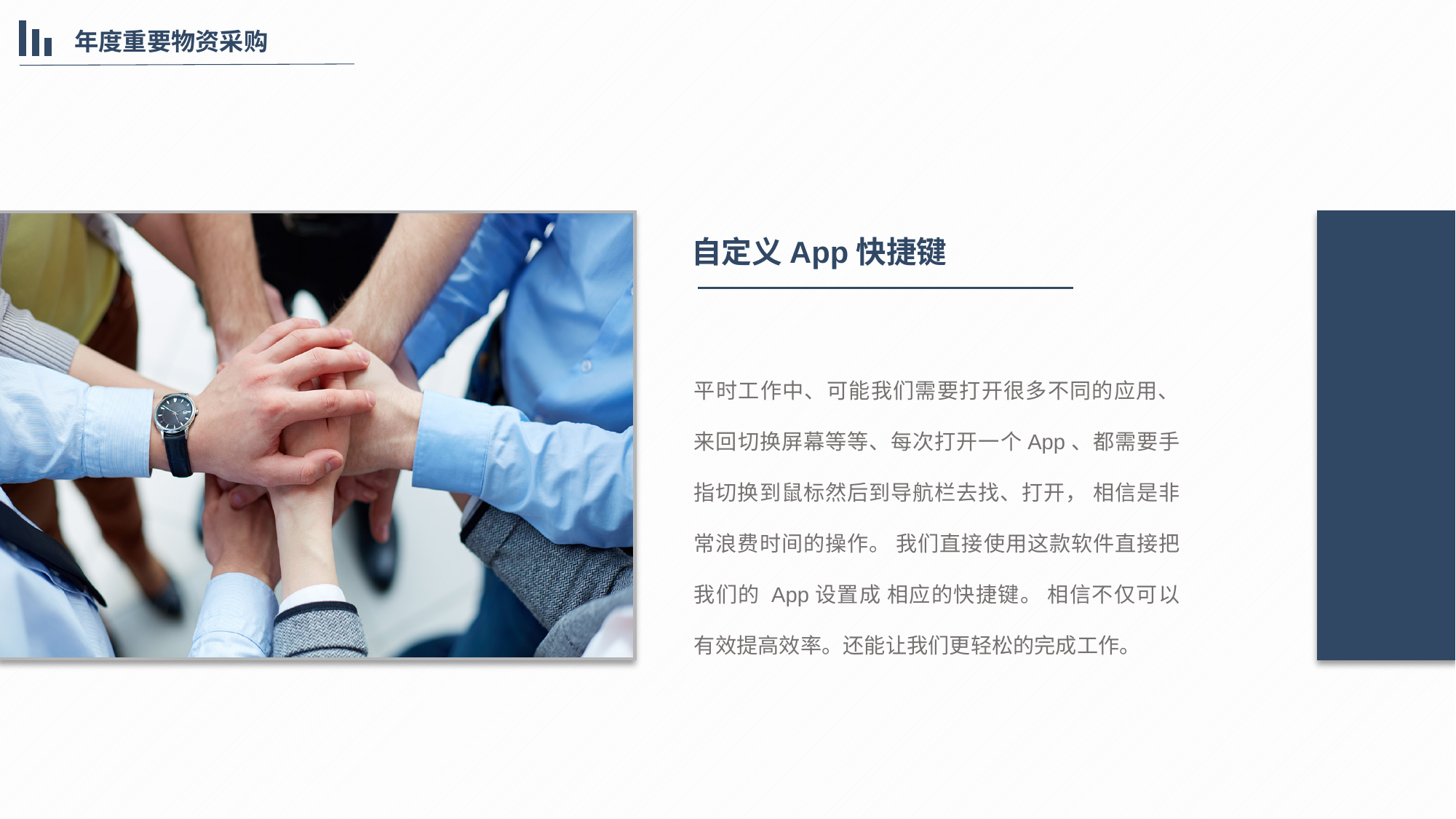

年度重要物资采购

自定义App快捷键
平时工作中、可能我们需要打开很多不同的应用、来回切换屏幕等等、每次打开一个App、都需要手指切换到鼠标然后到导航栏去找、打开， 相信是非常浪费时间的操作。 我们直接使用这款软件直接把我们的 App设置成 相应的快捷键。 相信不仅可以有效提高效率。还能让我们更轻松的完成工作。